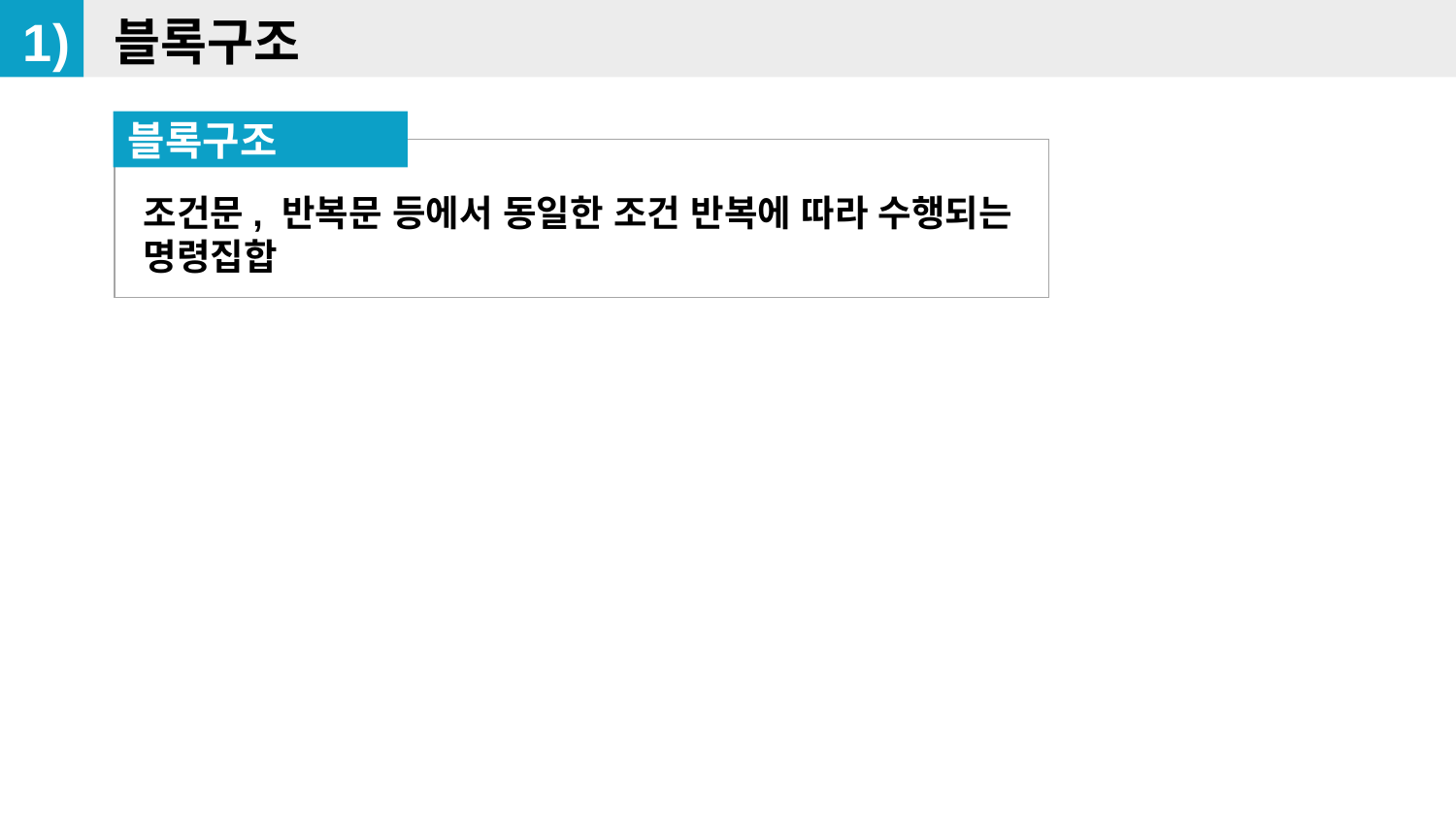

1)
블록구조
블록구조
조건문, 반복문 등에서 동일한 조건 반복에 따라 수행되는 명령집합